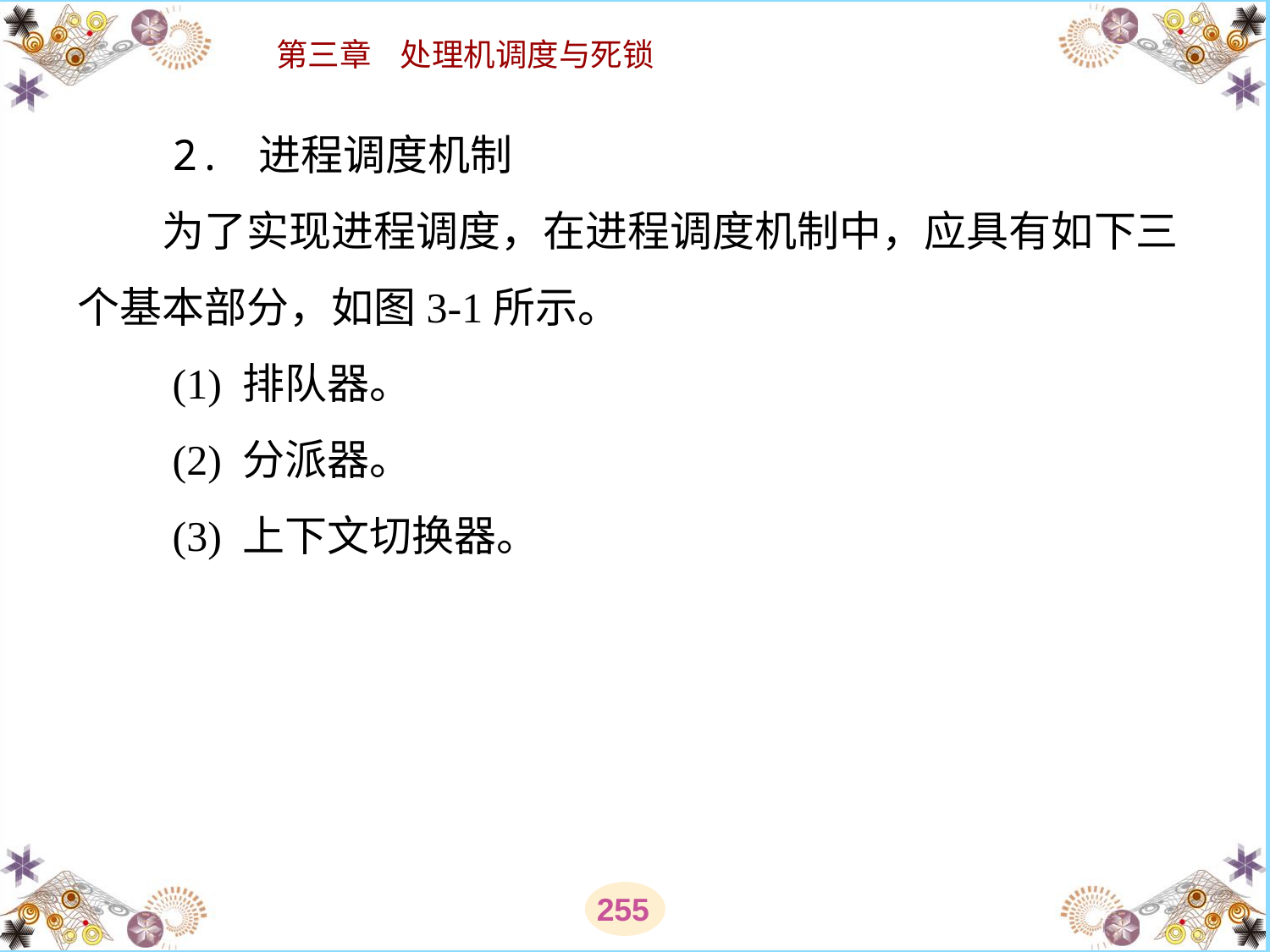

# 2. 进程调度机制 　　为了实现进程调度，在进程调度机制中，应具有如下三个基本部分，如图3-1所示。 　　(1) 排队器。 　　(2) 分派器。 　　(3) 上下文切换器。